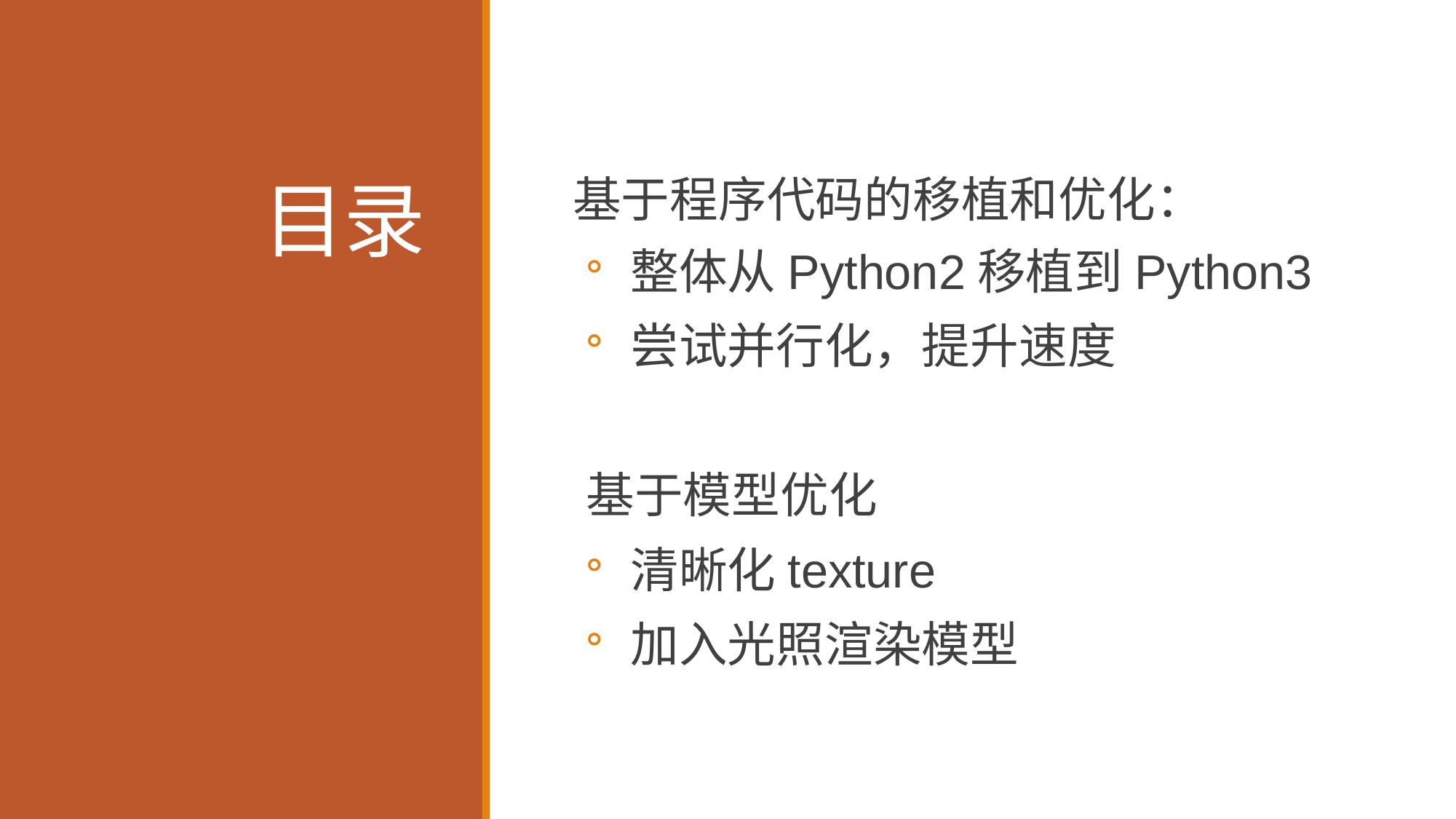

# 目录
基于程序代码的移植和优化：
 整体从Python2移植到Python3
 尝试并行化，提升速度

基于模型优化
 清晰化texture
 加入光照渲染模型